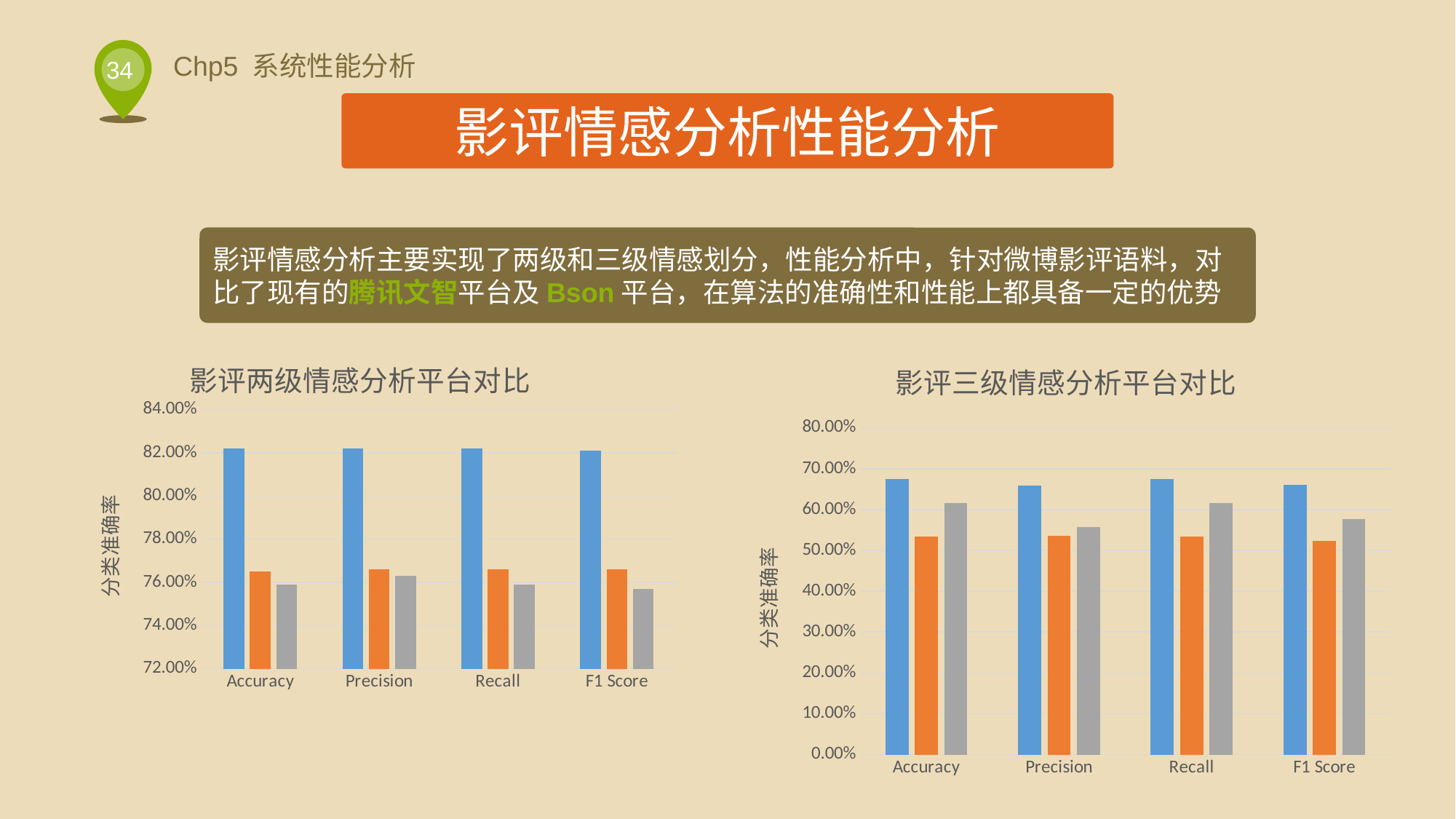

影评情感分析性能分析
影评情感分析主要实现了两级和三级情感划分，性能分析中，针对微博影评语料，对比了现有的腾讯文智平台及Bson平台，在算法的准确性和性能上都具备一定的优势

### Chart: 影评两级情感分析平台对比

| Category | WeiResearch NLP | Tencent NLP | Boson NLP |
|---|---|---|---|
| Accuracy | 0.822 | 0.765 | 0.759 |
| Precision | 0.822 | 0.766 | 0.763 |
| Recall | 0.822 | 0.766 | 0.759 |
| F1 Score | 0.821 | 0.766 | 0.757 |

### Chart: 影评三级情感分析平台对比

| Category | WeiResearch NLP | Tencent NLP | Boson NLP |
|---|---|---|---|
| Accuracy | 0.675 | 0.533 | 0.615 |
| Precision | 0.659 | 0.536 | 0.557 |
| Recall | 0.675 | 0.533 | 0.615 |
| F1 Score | 0.661 | 0.523 | 0.576 |